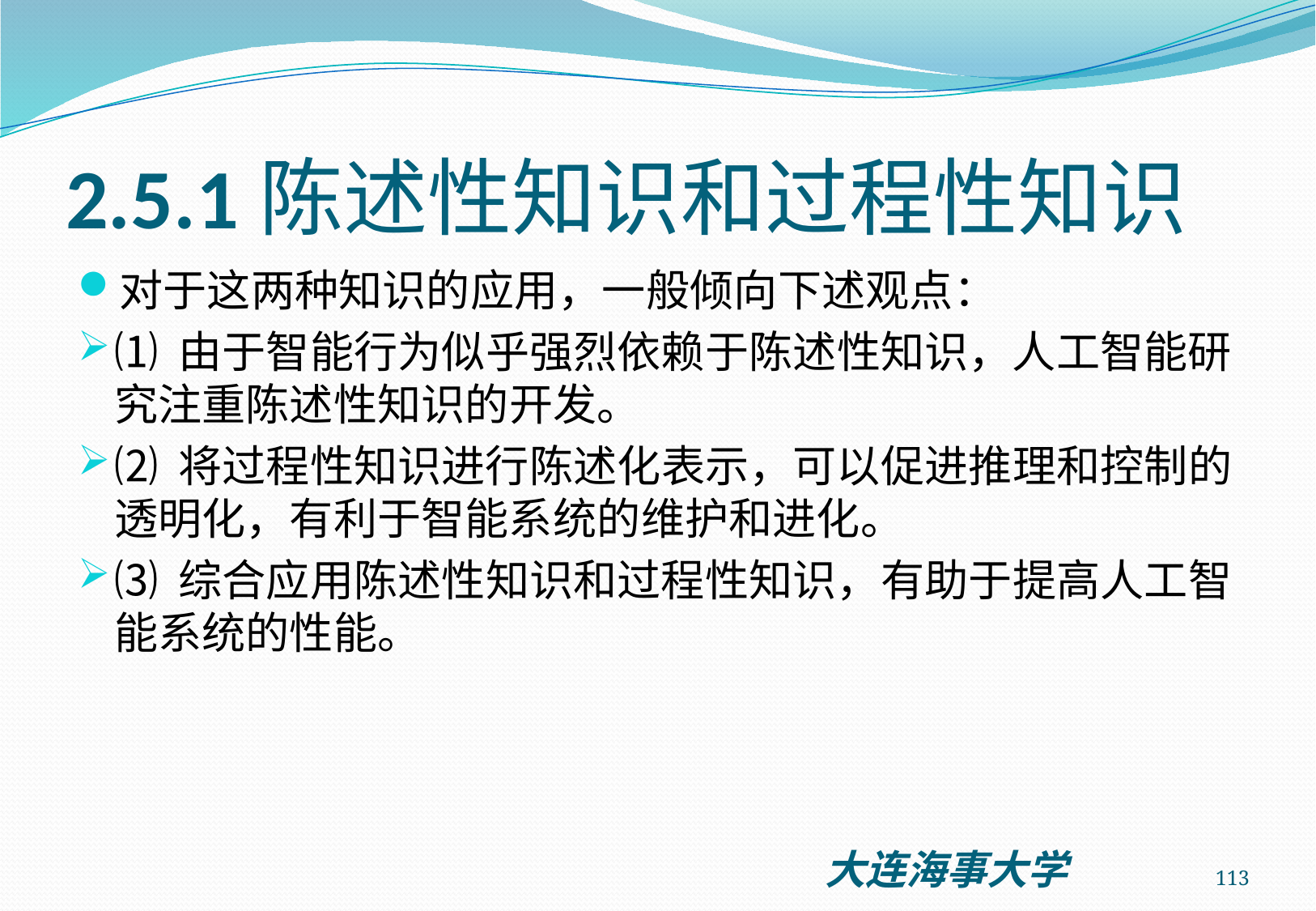

# 2.5.1陈述性知识和过程性知识
对于这两种知识的应用，一般倾向下述观点：
⑴ 由于智能行为似乎强烈依赖于陈述性知识，人工智能研究注重陈述性知识的开发。
⑵ 将过程性知识进行陈述化表示，可以促进推理和控制的透明化，有利于智能系统的维护和进化。
⑶ 综合应用陈述性知识和过程性知识，有助于提高人工智能系统的性能。

113